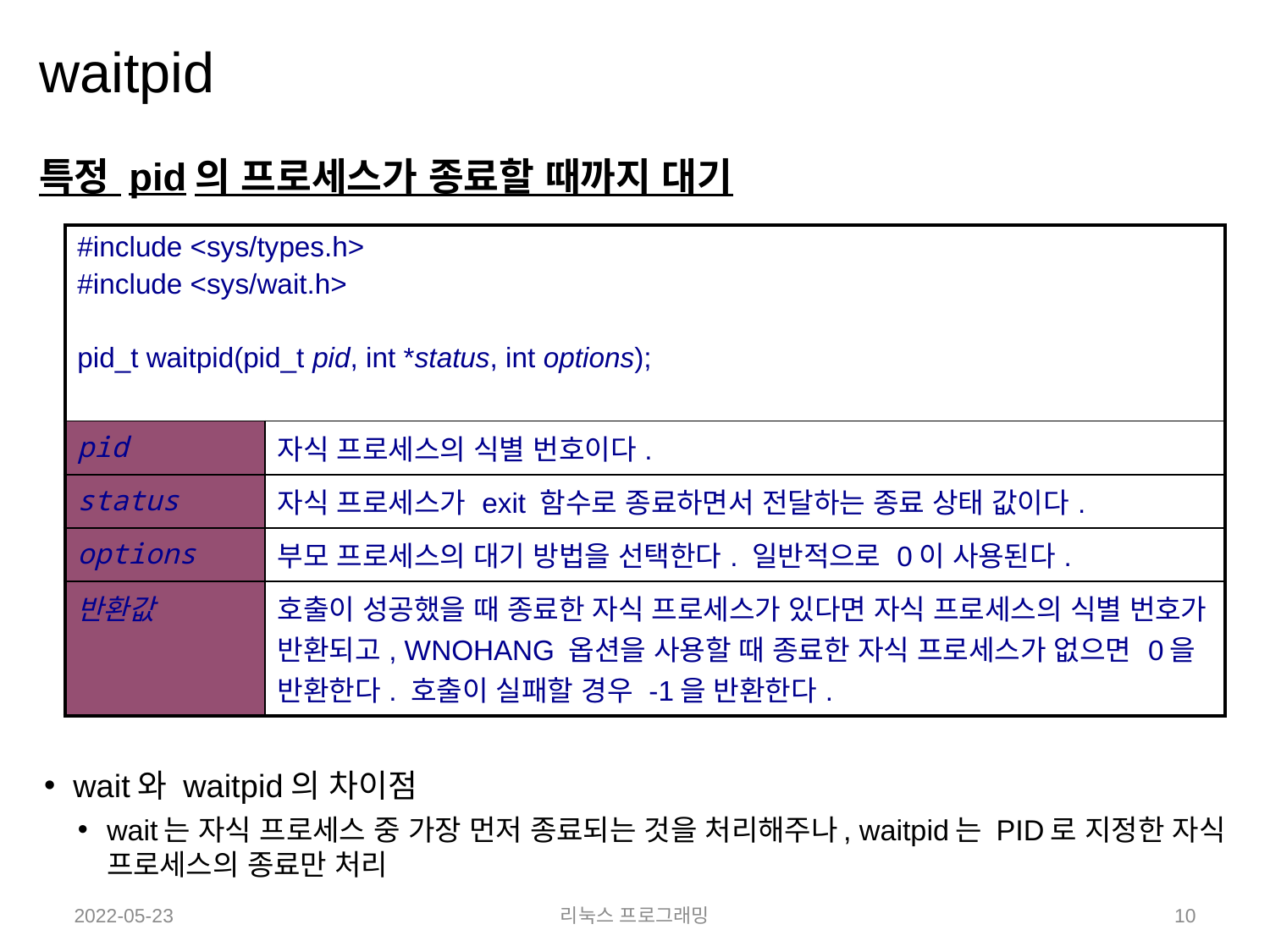

# waitpid
특정 pid의 프로세스가 종료할 때까지 대기

wait와 waitpid의 차이점
wait는 자식 프로세스 중 가장 먼저 종료되는 것을 처리해주나, waitpid는 PID로 지정한 자식 프로세스의 종료만 처리

| #include <sys/types.h> #include <sys/wait.h> pid\_t waitpid(pid\_t pid, int \*status, int options); |  |
| --- | --- |
| pid | 자식 프로세스의 식별 번호이다. |
| status | 자식 프로세스가 exit 함수로 종료하면서 전달하는 종료 상태 값이다. |
| options | 부모 프로세스의 대기 방법을 선택한다. 일반적으로 0이 사용된다. |
| 반환값 | 호출이 성공했을 때 종료한 자식 프로세스가 있다면 자식 프로세스의 식별 번호가 반환되고, WNOHANG 옵션을 사용할 때 종료한 자식 프로세스가 없으면 0을 반환한다. 호출이 실패할 경우 -1을 반환한다. |
2022-05-23
리눅스 프로그래밍
10